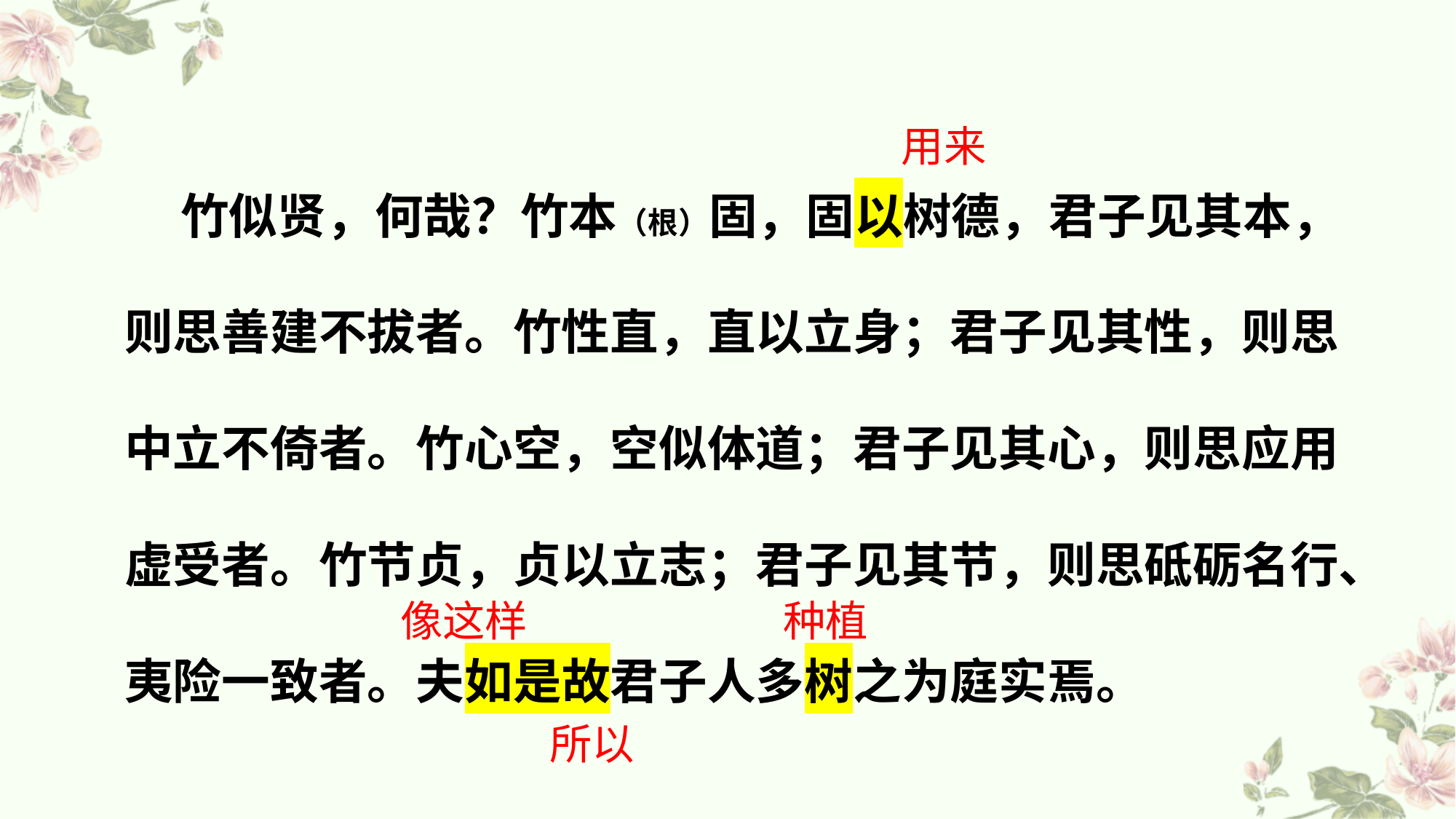

用来
    竹似贤，何哉？竹本（根）固，固以树德，君子见其本，则思善建不拔者。竹性直，直以立身；君子见其性，则思中立不倚者。竹心空，空似体道；君子见其心，则思应用虚受者。竹节贞，贞以立志；君子见其节，则思砥砺名行、夷险一致者。夫如是故君子人多树之为庭实焉。
像这样
种植
所以